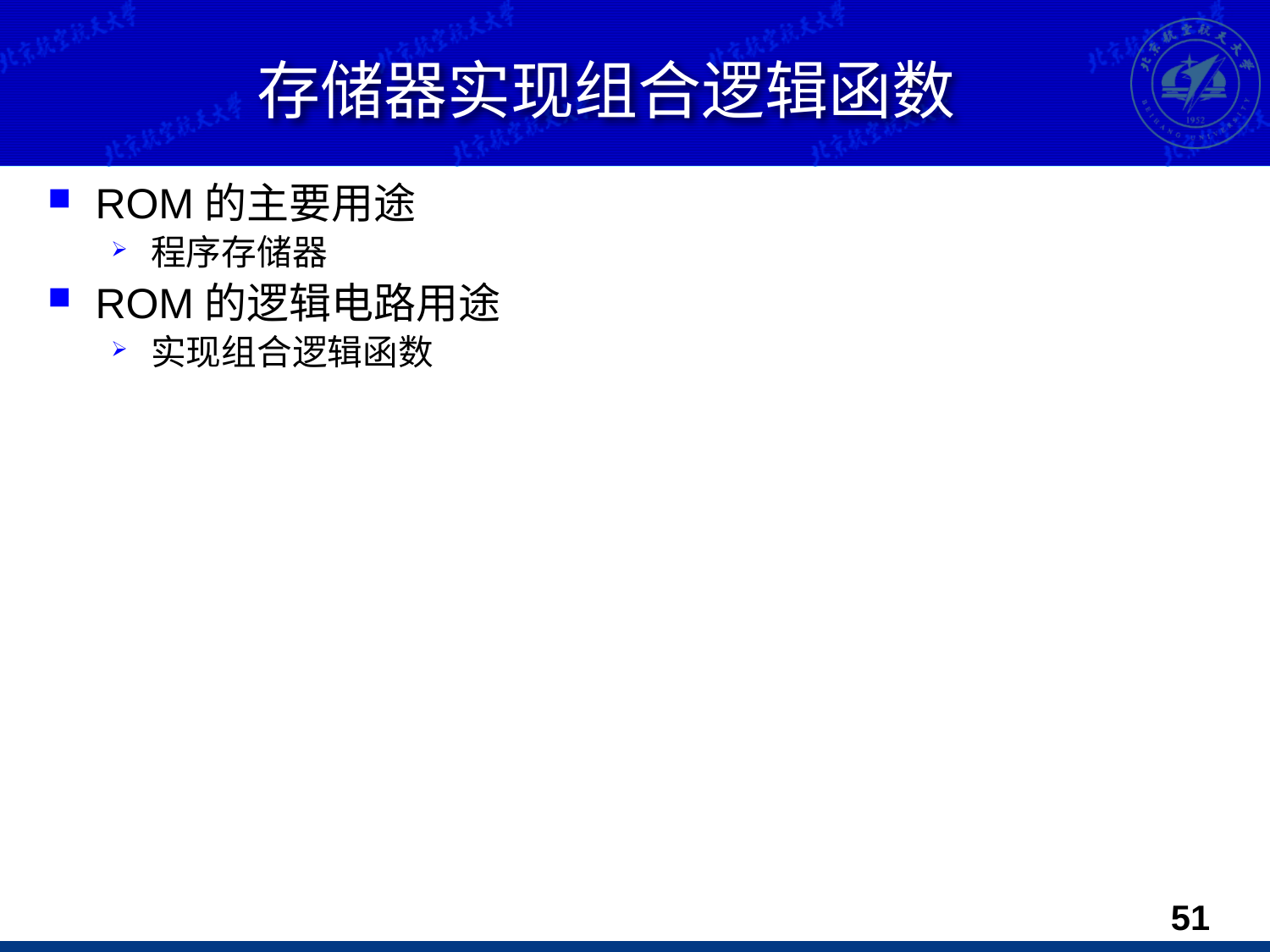

# 存储器实现组合逻辑函数
ROM的主要用途
程序存储器
ROM的逻辑电路用途
实现组合逻辑函数
51